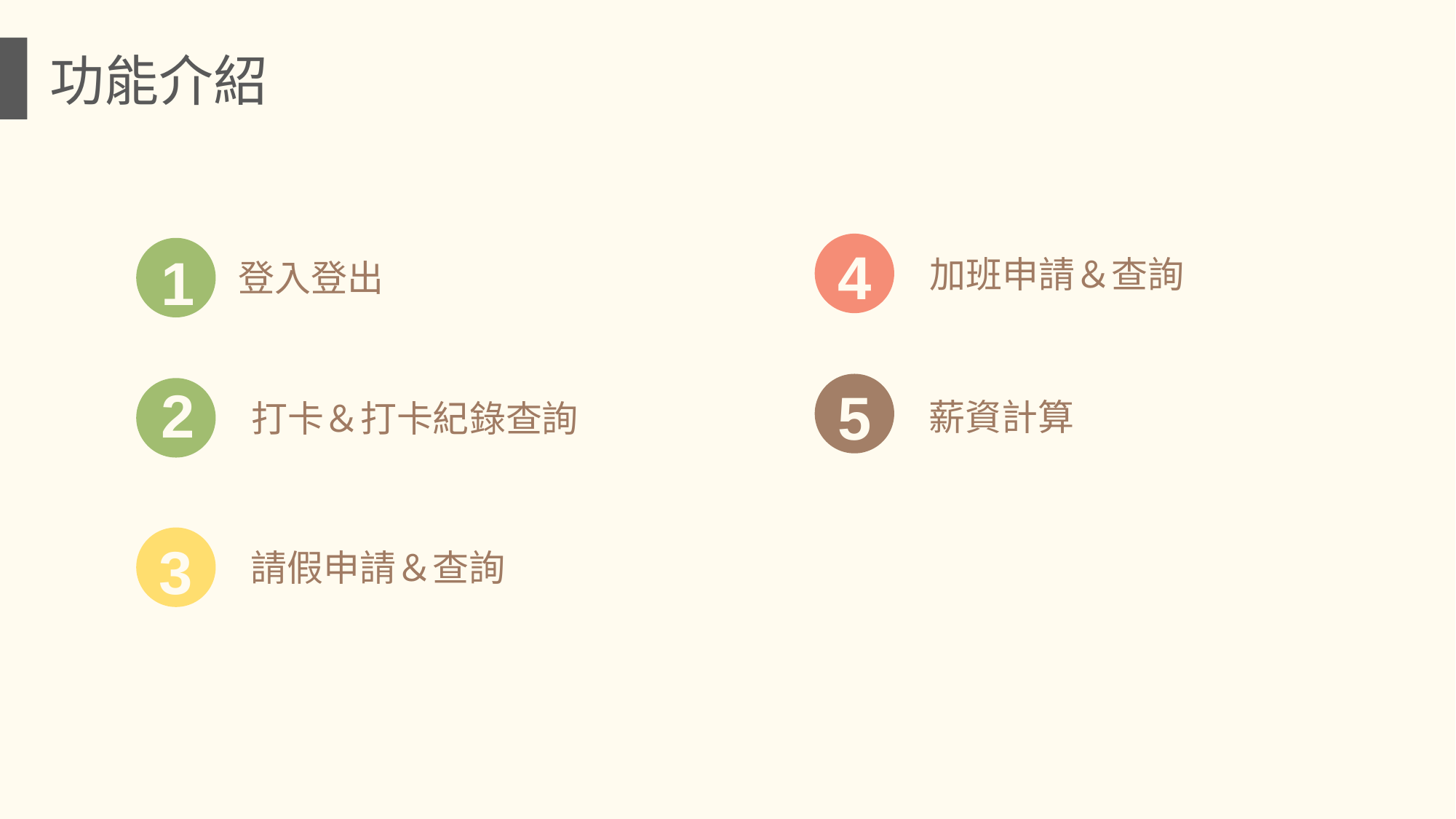

功能介紹

https://www.ypppt.com/

4

1
加班申請＆查詢
登入登出

2

5
薪資計算
打卡＆打卡紀錄查詢

3
請假申請＆查詢